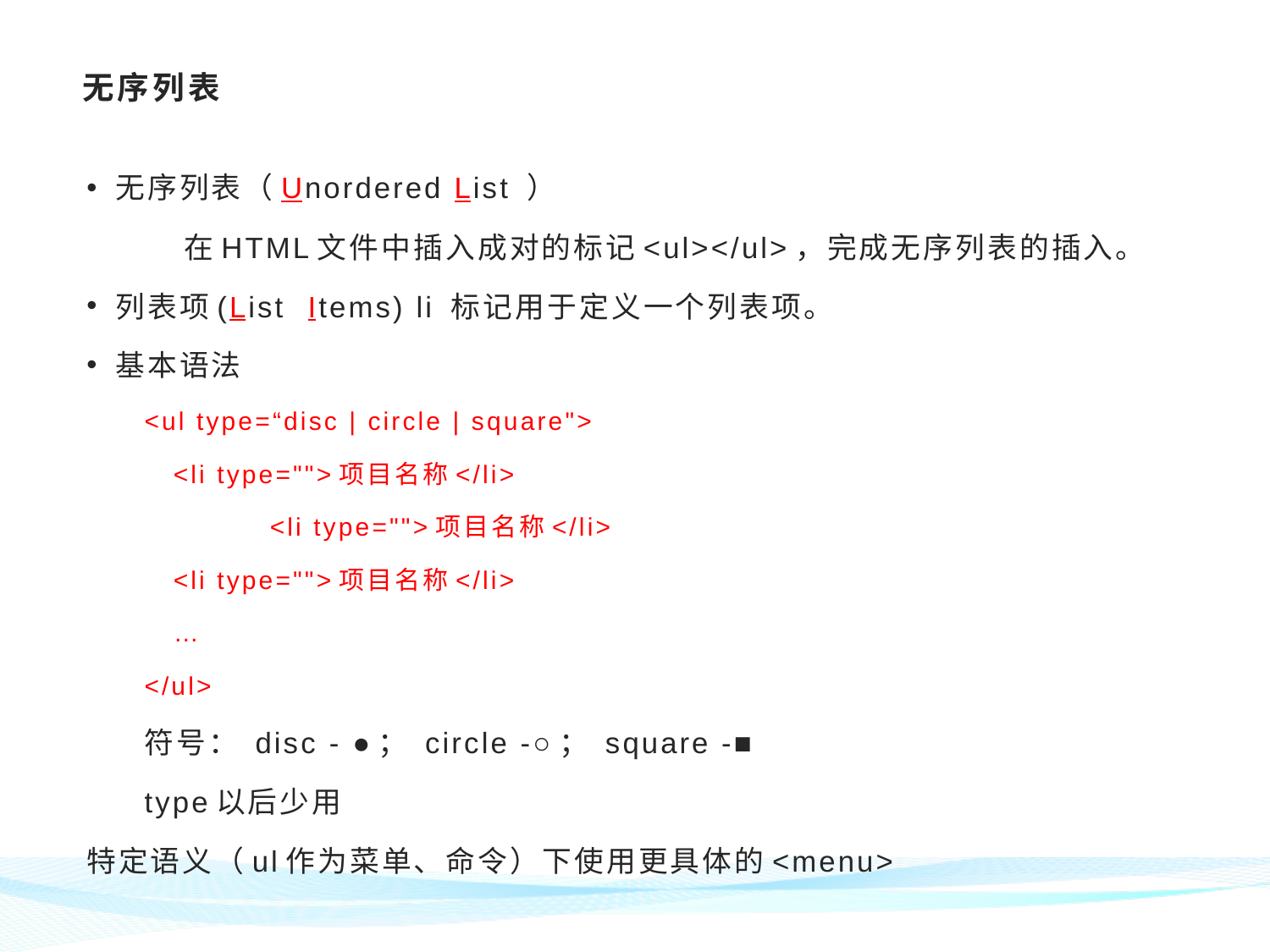

# 无序列表
无序列表（Unordered List ）
          在HTML文件中插入成对的标记<ul></ul>，完成无序列表的插入。
列表项(List  Items) li 标记用于定义一个列表项。
基本语法
<ul type=“disc | circle | square">
		<li type="">项目名称</li>
    	<li type="">项目名称</li>
		<li type="">项目名称</li>
		…
</ul>
符号： disc - ●； circle -○； square -■
type以后少用
特定语义（ul作为菜单、命令）下使用更具体的<menu>